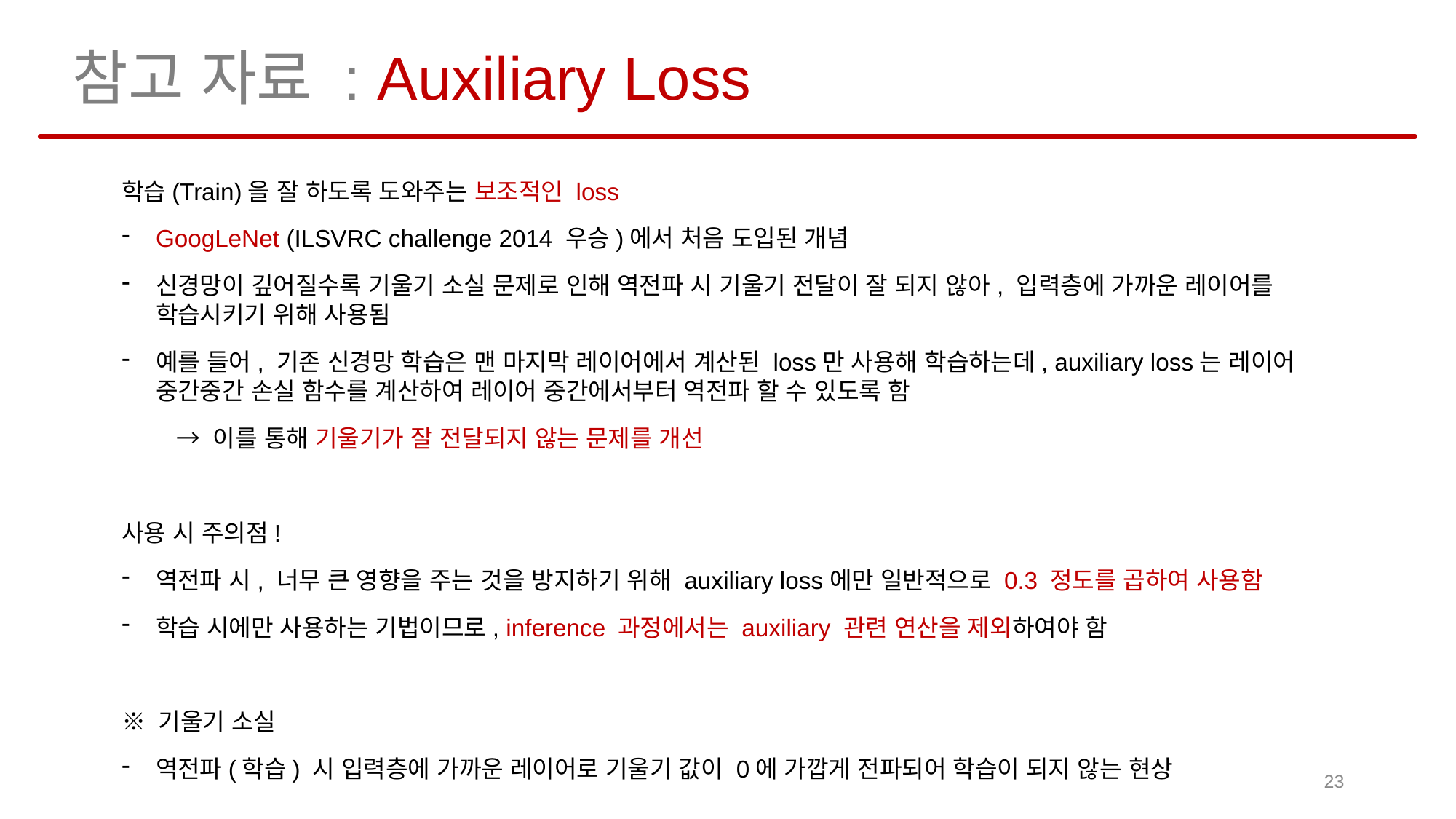

참고 자료 : Auxiliary Loss
학습(Train)을 잘 하도록 도와주는 보조적인 loss
GoogLeNet (ILSVRC challenge 2014 우승)에서 처음 도입된 개념
신경망이 깊어질수록 기울기 소실 문제로 인해 역전파 시 기울기 전달이 잘 되지 않아, 입력층에 가까운 레이어를 학습시키기 위해 사용됨
예를 들어, 기존 신경망 학습은 맨 마지막 레이어에서 계산된 loss만 사용해 학습하는데, auxiliary loss는 레이어 중간중간 손실 함수를 계산하여 레이어 중간에서부터 역전파 할 수 있도록 함
→ 이를 통해 기울기가 잘 전달되지 않는 문제를 개선

사용 시 주의점!
역전파 시, 너무 큰 영향을 주는 것을 방지하기 위해 auxiliary loss에만 일반적으로 0.3 정도를 곱하여 사용함
학습 시에만 사용하는 기법이므로, inference 과정에서는 auxiliary 관련 연산을 제외하여야 함

※ 기울기 소실
역전파(학습) 시 입력층에 가까운 레이어로 기울기 값이 0에 가깝게 전파되어 학습이 되지 않는 현상
23